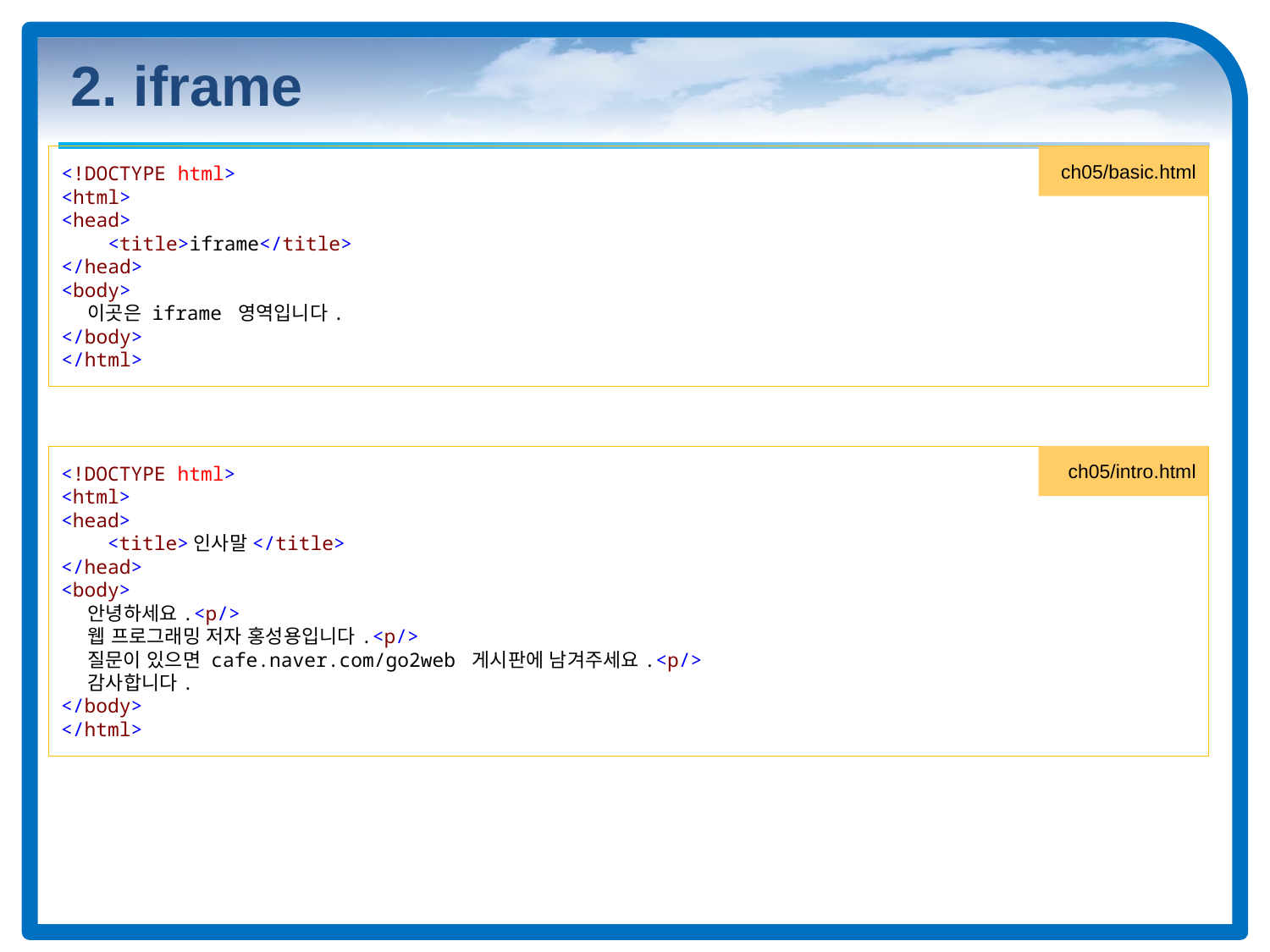

# 2. iframe
<!DOCTYPE html>
<html>
<head>
    <title>iframe</title>
</head>
<body>
    이곳은 iframe 영역입니다.
</body>
</html>
ch05/basic.html
<!DOCTYPE html>
<html>
<head>
    <title>인사말</title>
</head>
<body>
    안녕하세요.<p/>
    웹 프로그래밍 저자 홍성용입니다.<p/>
    질문이 있으면 cafe.naver.com/go2web 게시판에 남겨주세요.<p/>
    감사합니다.
</body>
</html>
ch05/intro.html